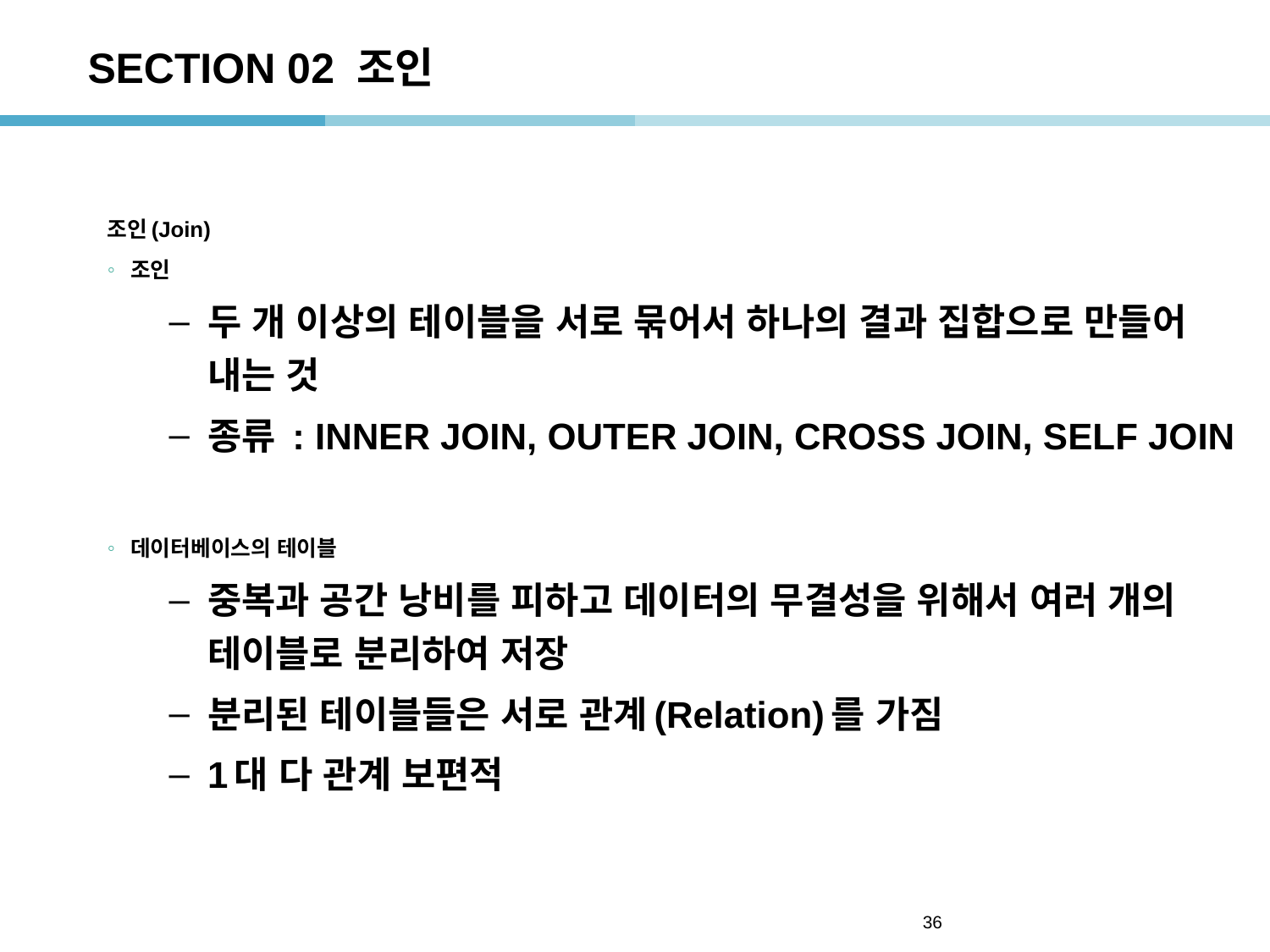

# SECTION 02 조인
조인(Join)
조인
두 개 이상의 테이블을 서로 묶어서 하나의 결과 집합으로 만들어 내는 것
종류 : INNER JOIN, OUTER JOIN, CROSS JOIN, SELF JOIN

데이터베이스의 테이블
중복과 공간 낭비를 피하고 데이터의 무결성을 위해서 여러 개의 테이블로 분리하여 저장
분리된 테이블들은 서로 관계(Relation)를 가짐
1대 다 관계 보편적
36